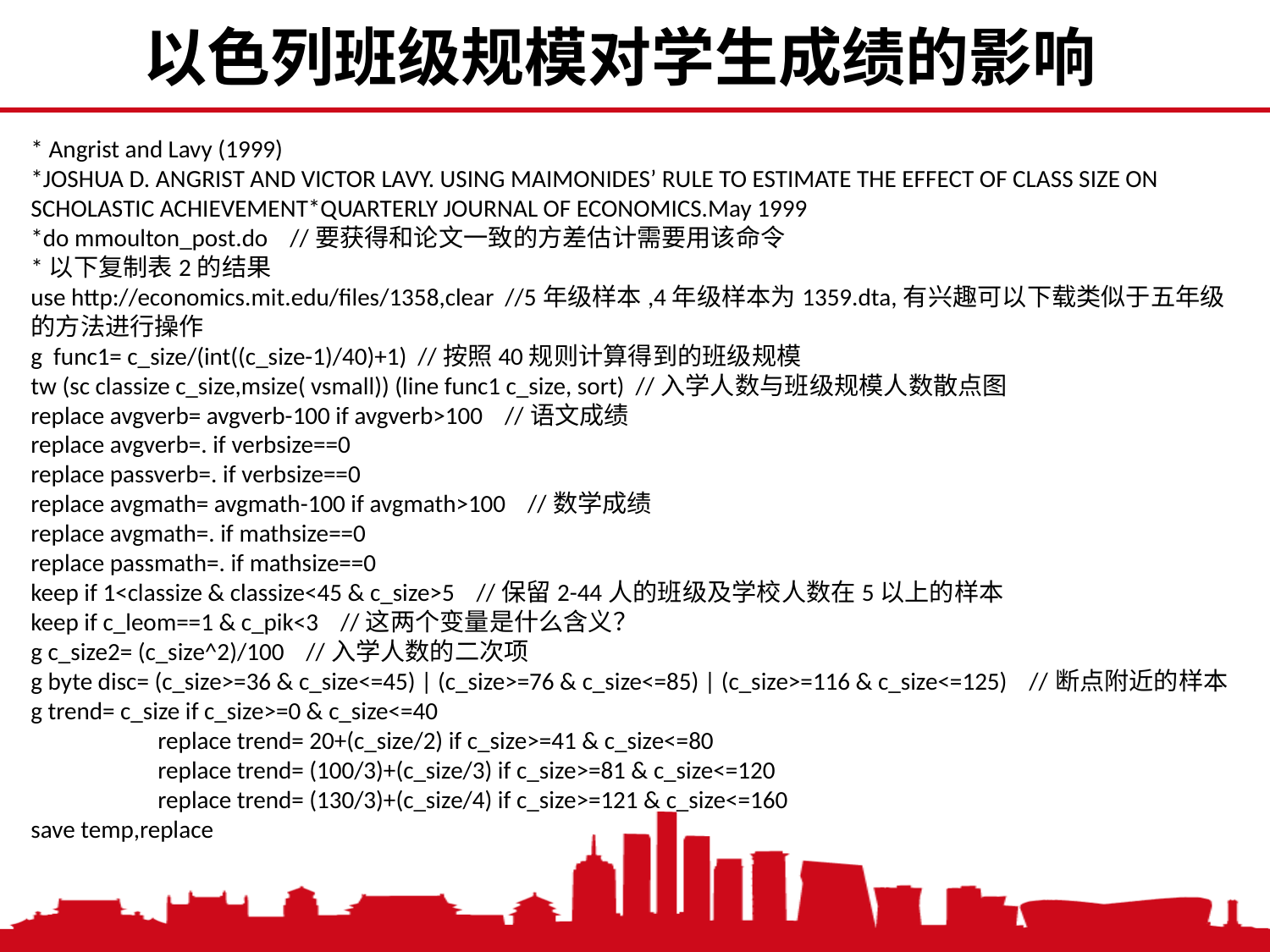

以色列班级规模对学生成绩的影响
* Angrist and Lavy (1999)
*JOSHUA D. ANGRIST AND VICTOR LAVY. USING MAIMONIDES’ RULE TO ESTIMATE THE EFFECT OF CLASS SIZE ON SCHOLASTIC ACHIEVEMENT*QUARTERLY JOURNAL OF ECONOMICS.May 1999
*do mmoulton_post.do    //要获得和论文一致的方差估计需要用该命令
*以下复制表2的结果
use http://economics.mit.edu/files/1358,clear  //5年级样本,4年级样本为1359.dta,有兴趣可以下载类似于五年级的方法进行操作
g  func1= c_size/(int((c_size-1)/40)+1)  //按照40规则计算得到的班级规模
tw (sc classize c_size,msize( vsmall)) (line func1 c_size, sort)  //入学人数与班级规模人数散点图
replace avgverb= avgverb-100 if avgverb>100    //语文成绩
replace avgverb=. if verbsize==0
replace passverb=. if verbsize==0
replace avgmath= avgmath-100 if avgmath>100    //数学成绩
replace avgmath=. if mathsize==0
replace passmath=. if mathsize==0
keep if 1<classize & classize<45 & c_size>5    //保留2-44人的班级及学校人数在5以上的样本
keep if c_leom==1 & c_pik<3    //这两个变量是什么含义？
g c_size2= (c_size^2)/100    //入学人数的二次项
g byte disc= (c_size>=36 & c_size<=45) | (c_size>=76 & c_size<=85) | (c_size>=116 & c_size<=125)    //断点附近的样本
g trend= c_size if c_size>=0 & c_size<=40
	replace trend= 20+(c_size/2) if c_size>=41 & c_size<=80
	replace trend= (100/3)+(c_size/3) if c_size>=81 & c_size<=120
	replace trend= (130/3)+(c_size/4) if c_size>=121 & c_size<=160
save temp,replace